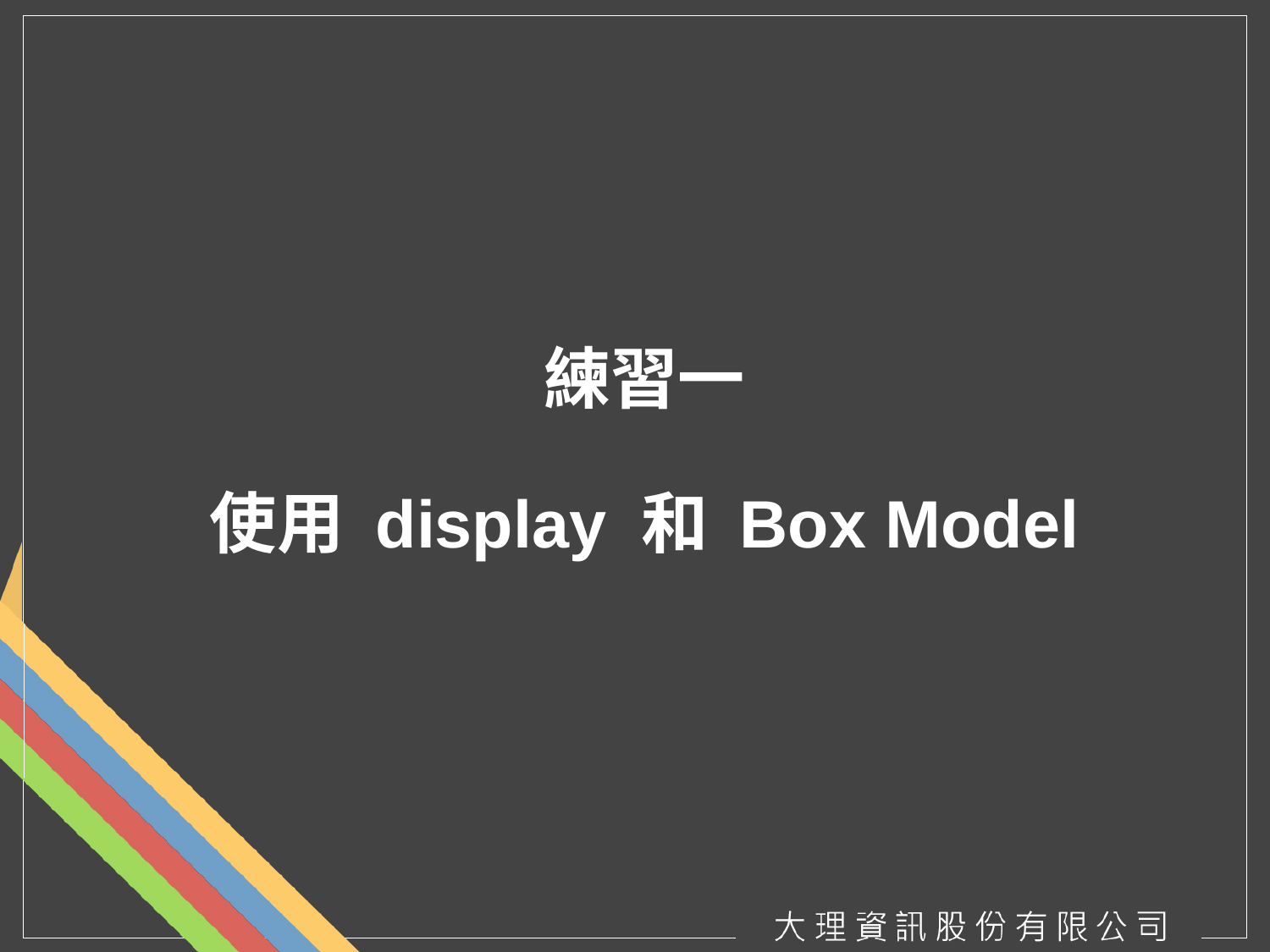

# 練習一 使用 display 和 Box Model